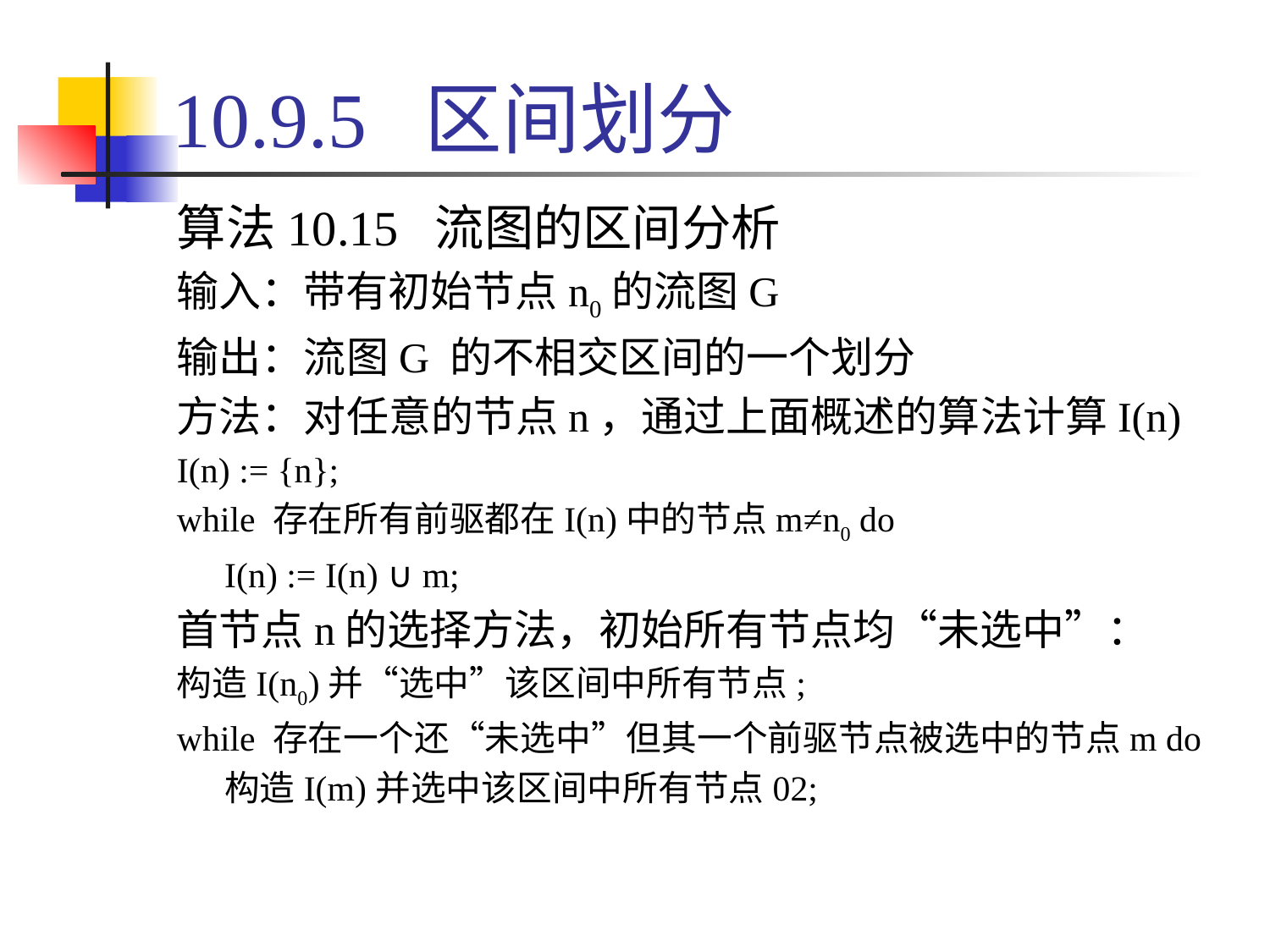

# 10.9.5  区间划分
算法10.15  流图的区间分析
输入：带有初始节点n0的流图G
输出：流图G 的不相交区间的一个划分
方法：对任意的节点n，通过上面概述的算法计算I(n)
I(n) := {n};
while 存在所有前驱都在I(n)中的节点m≠n0 do
	I(n) := I(n) ∪ m;
首节点n的选择方法，初始所有节点均“未选中”：
构造I(n0)并“选中”该区间中所有节点;
while 存在一个还“未选中”但其一个前驱节点被选中的节点m do
	构造I(m)并选中该区间中所有节点02;